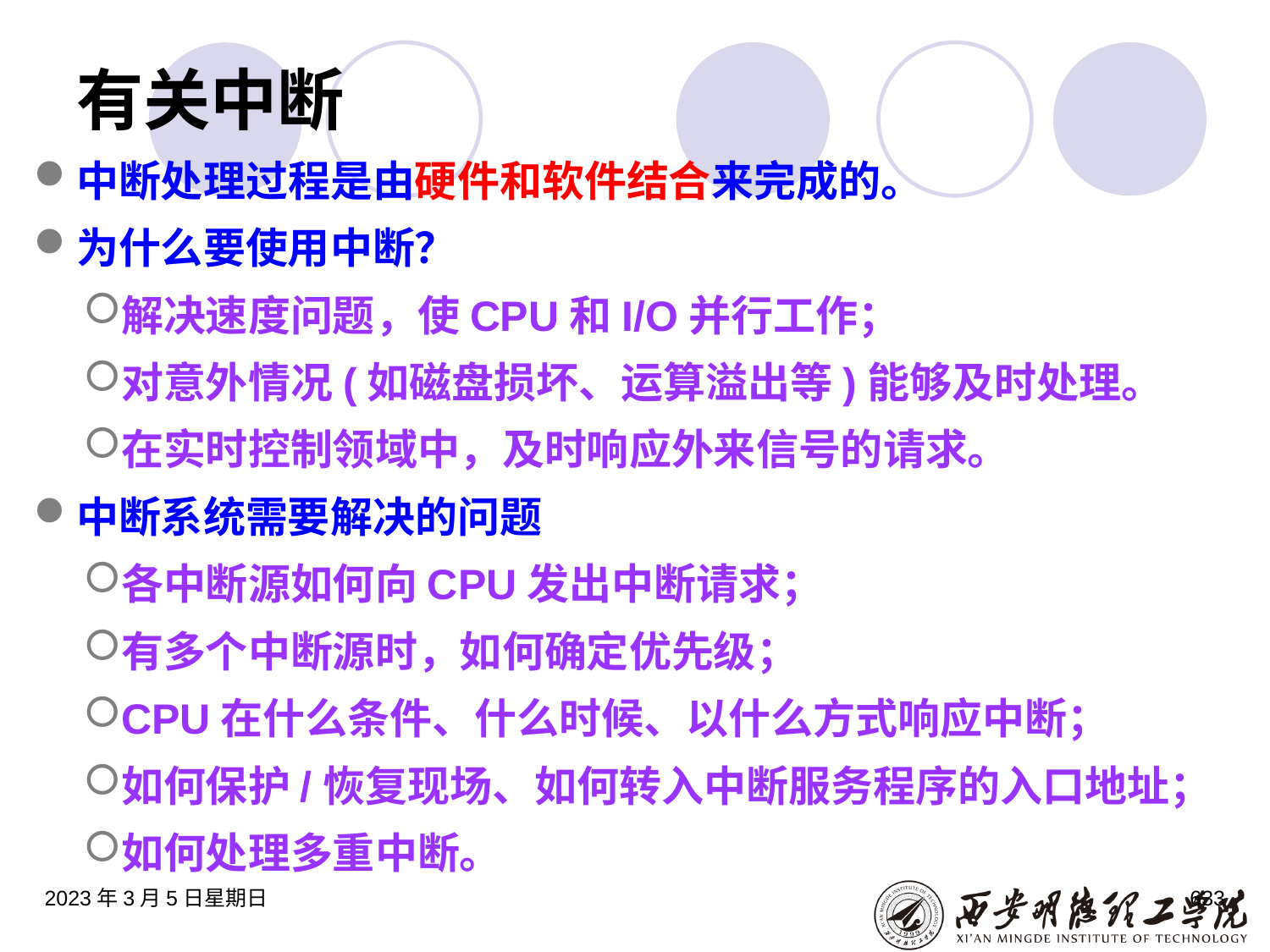

# 有关中断
中断处理过程是由硬件和软件结合来完成的。
为什么要使用中断？
解决速度问题，使CPU和I/O并行工作；
对意外情况(如磁盘损坏、运算溢出等)能够及时处理。
在实时控制领域中，及时响应外来信号的请求。
中断系统需要解决的问题
各中断源如何向CPU发出中断请求；
有多个中断源时，如何确定优先级；
CPU在什么条件、什么时候、以什么方式响应中断；
如何保护/恢复现场、如何转入中断服务程序的入口地址；
如何处理多重中断。
2023年3月5日星期日
633